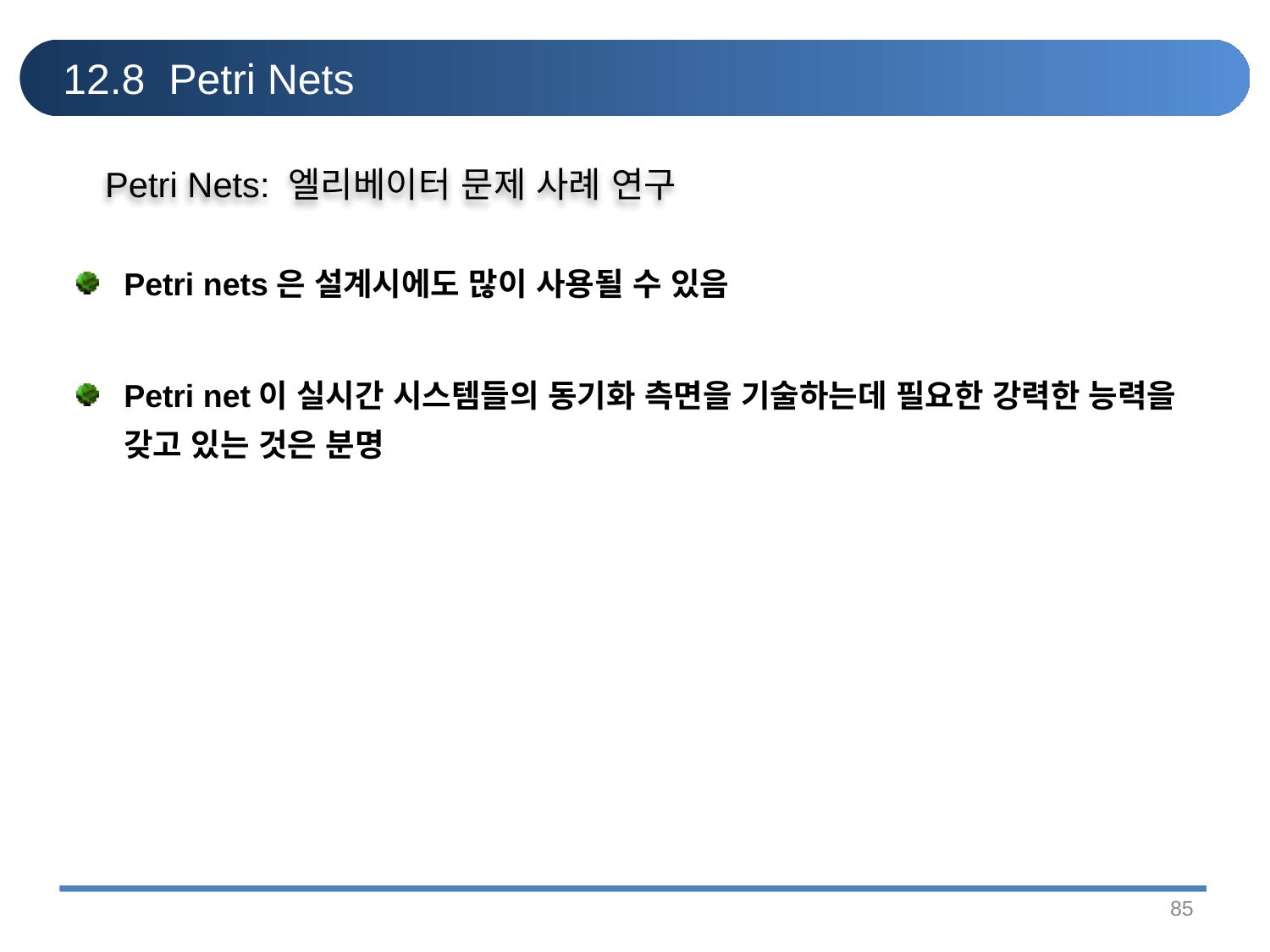

# 12.8  Petri Nets
Petri Nets: 엘리베이터 문제 사례 연구
Petri nets은 설계시에도 많이 사용될 수 있음

Petri net이 실시간 시스템들의 동기화 측면을 기술하는데 필요한 강력한 능력을 갖고 있는 것은 분명
85